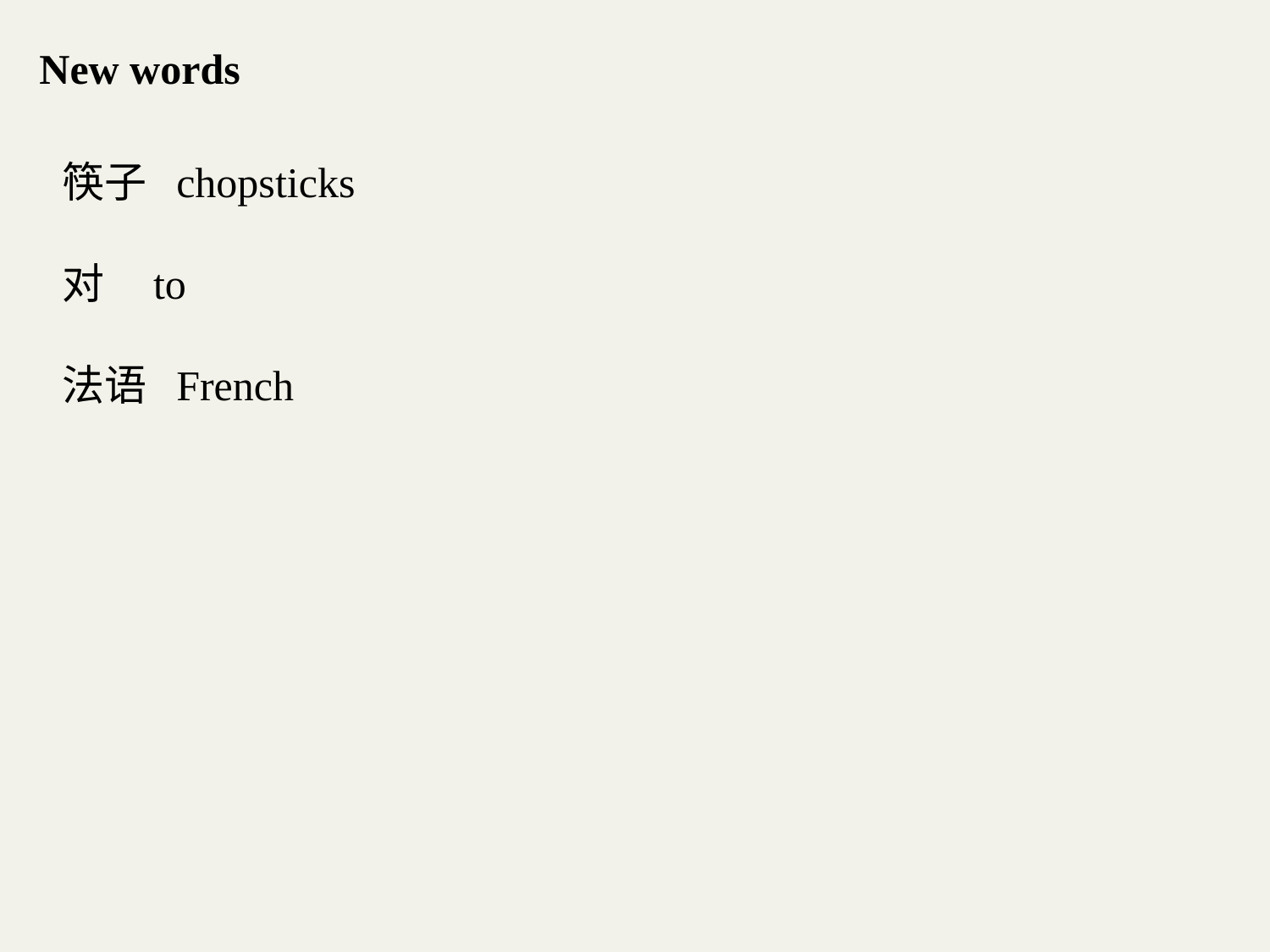

New words
筷子  chopsticks

对    to

法语  French